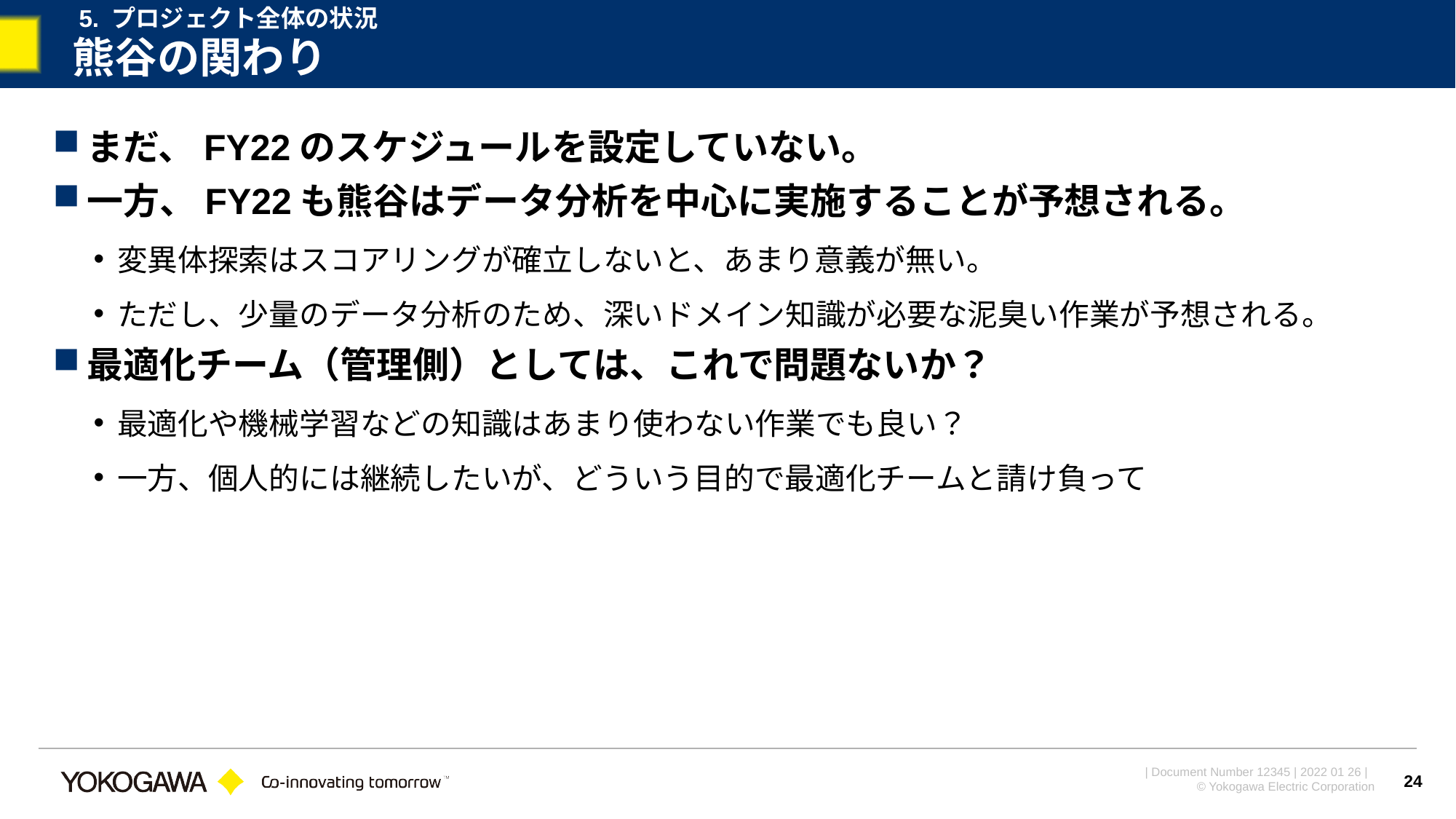

5. プロジェクト全体の状況
# 熊谷の関わり
まだ、FY22のスケジュールを設定していない。
一方、FY22も熊谷はデータ分析を中心に実施することが予想される。
変異体探索はスコアリングが確立しないと、あまり意義が無い。
ただし、少量のデータ分析のため、深いドメイン知識が必要な泥臭い作業が予想される。
最適化チーム（管理側）としては、これで問題ないか？
最適化や機械学習などの知識はあまり使わない作業でも良い？
一方、個人的には継続したいが、どういう目的で最適化チームと請け負って
24